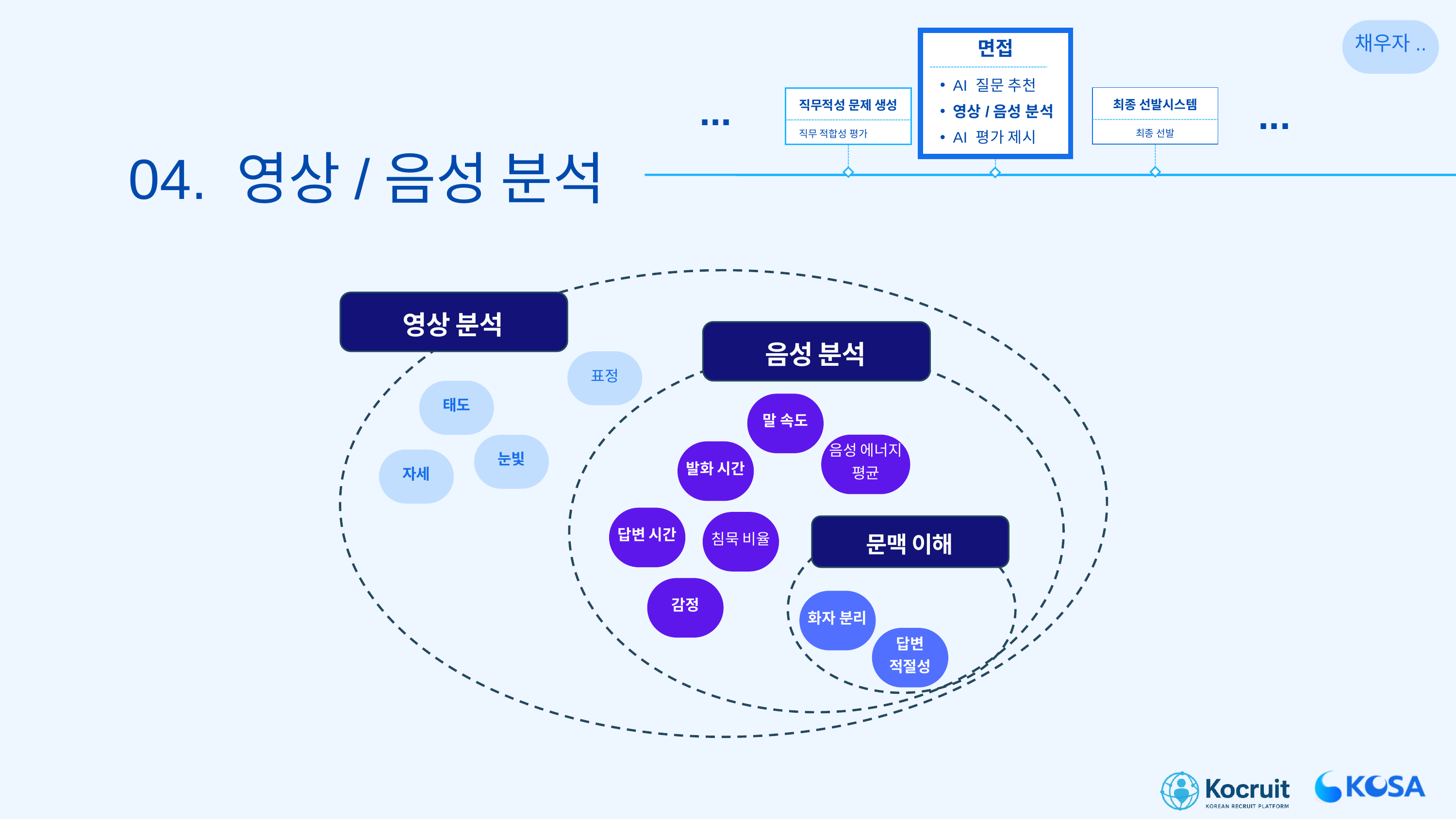

채우자..

면접

AI 질문 추천
영상/음성 분석
AI 평가 제시
...

...
최종 선발시스템
직무적성 문제 생성

최종 선발
직무 적합성 평가
04. 영상/음성 분석

영상 분석

음성 분석

표정

태도

말 속도

음성 에너지 평균

눈빛

발화 시간

자세

답변 시간

침묵 비율

문맥 이해

감정

화자 분리

답변 적절성